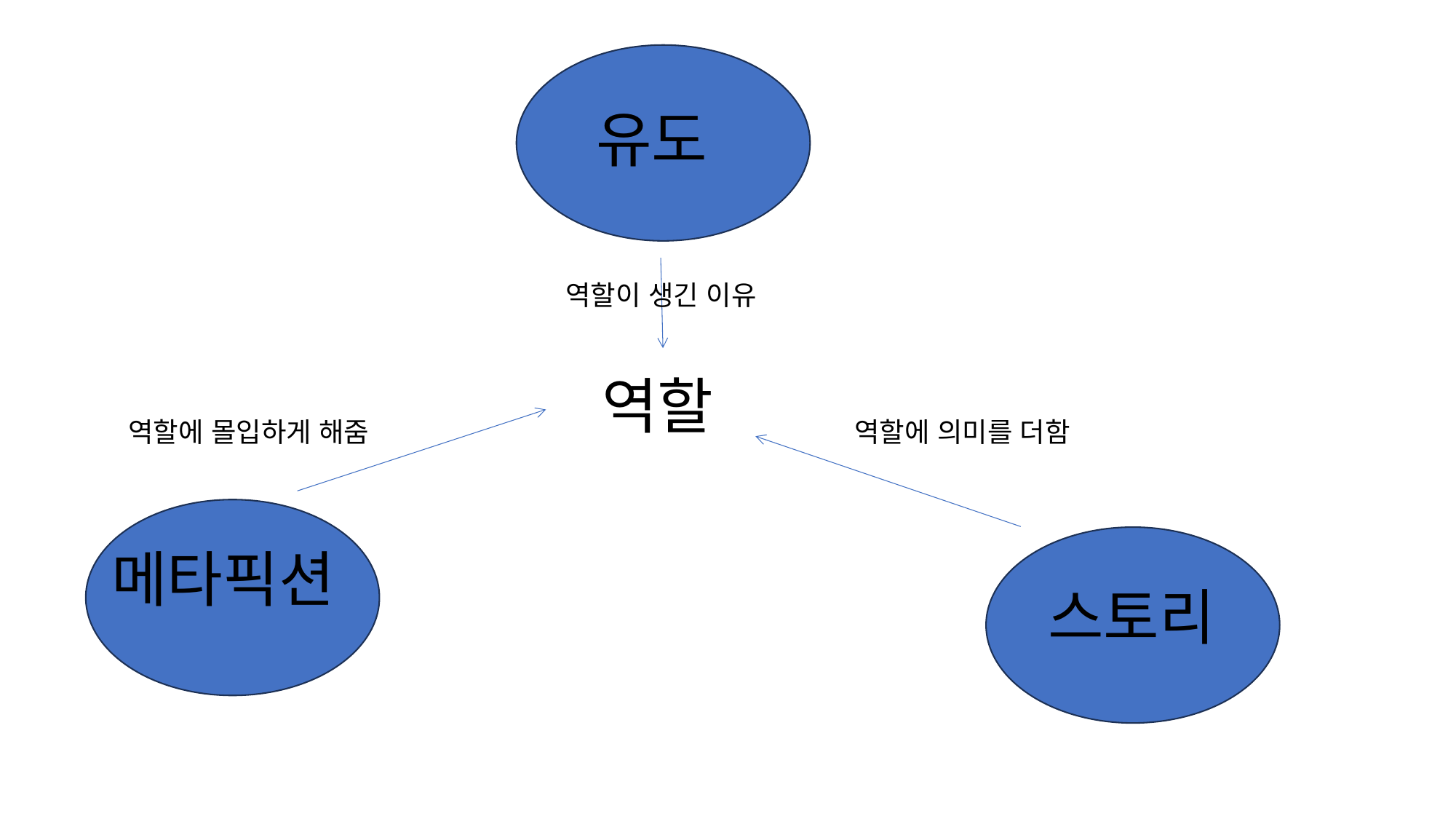

유도
역할이 생긴 이유

역할
역할에 몰입하게 해줌
역할에 의미를 더함

메타픽션
유도
스토리